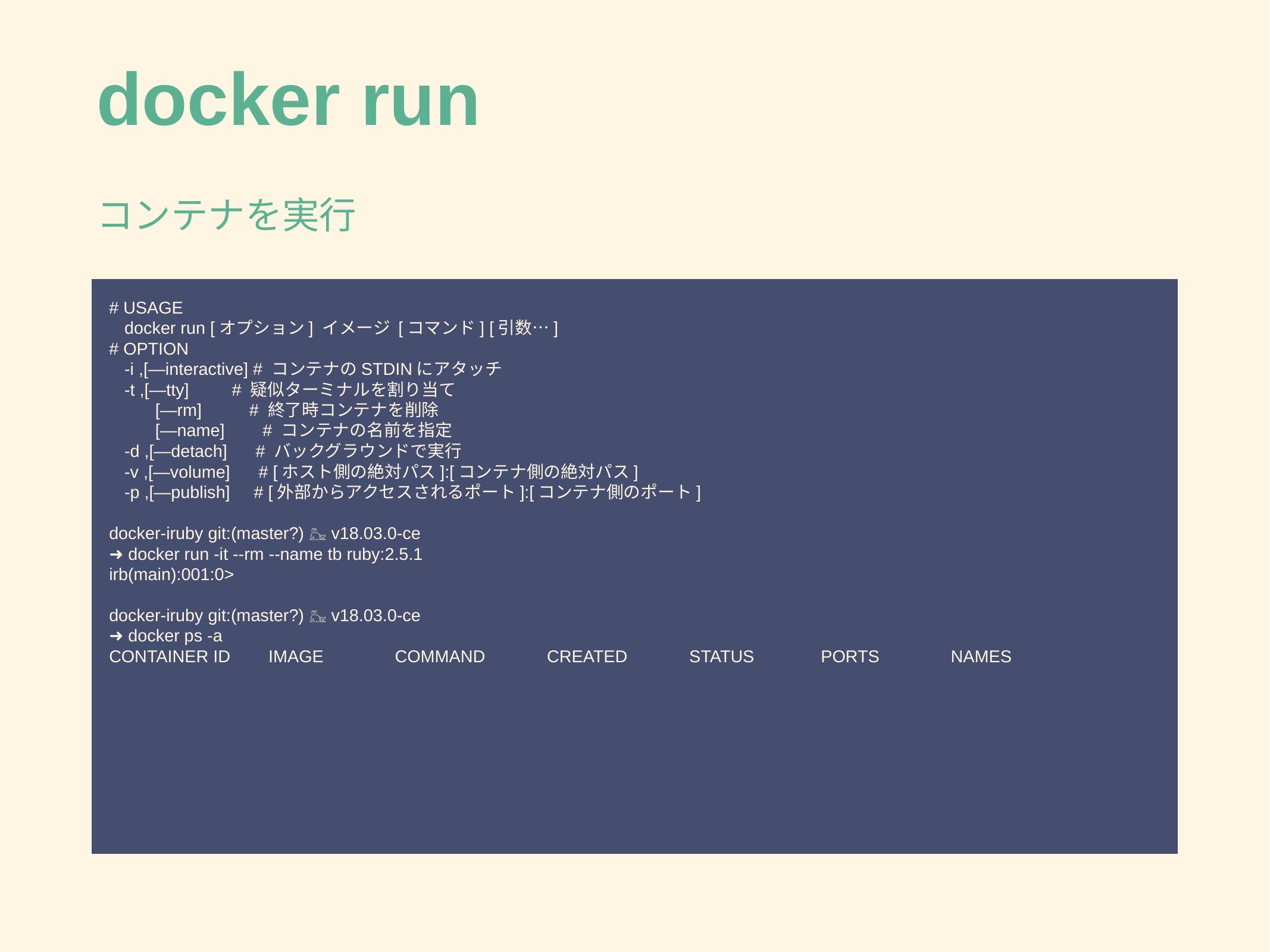

# docker run
コンテナを実行
# USAGE
docker run [オプション] イメージ [コマンド] [引数…]
# OPTION
-i ,[—interactive] # コンテナのSTDINにアタッチ
-t ,[—tty]         # 疑似ターミナルを割り当て
[—rm]          # 終了時コンテナを削除
[—name]        # コンテナの名前を指定
-d ,[—detach]      # バックグラウンドで実行
-v ,[—volume]      # [ホスト側の絶対パス]:[コンテナ側の絶対パス]
-p ,[—publish]     # [外部からアクセスされるポート]:[コンテナ側のポート]

docker-iruby git:(master?) 🐳 v18.03.0-ce
➜ docker run -it --rm --name tb ruby:2.5.1
irb(main):001:0>

docker-iruby git:(master?) 🐳 v18.03.0-ce
➜ docker ps -a
CONTAINER ID        IMAGE               COMMAND             CREATED             STATUS              PORTS               NAMES